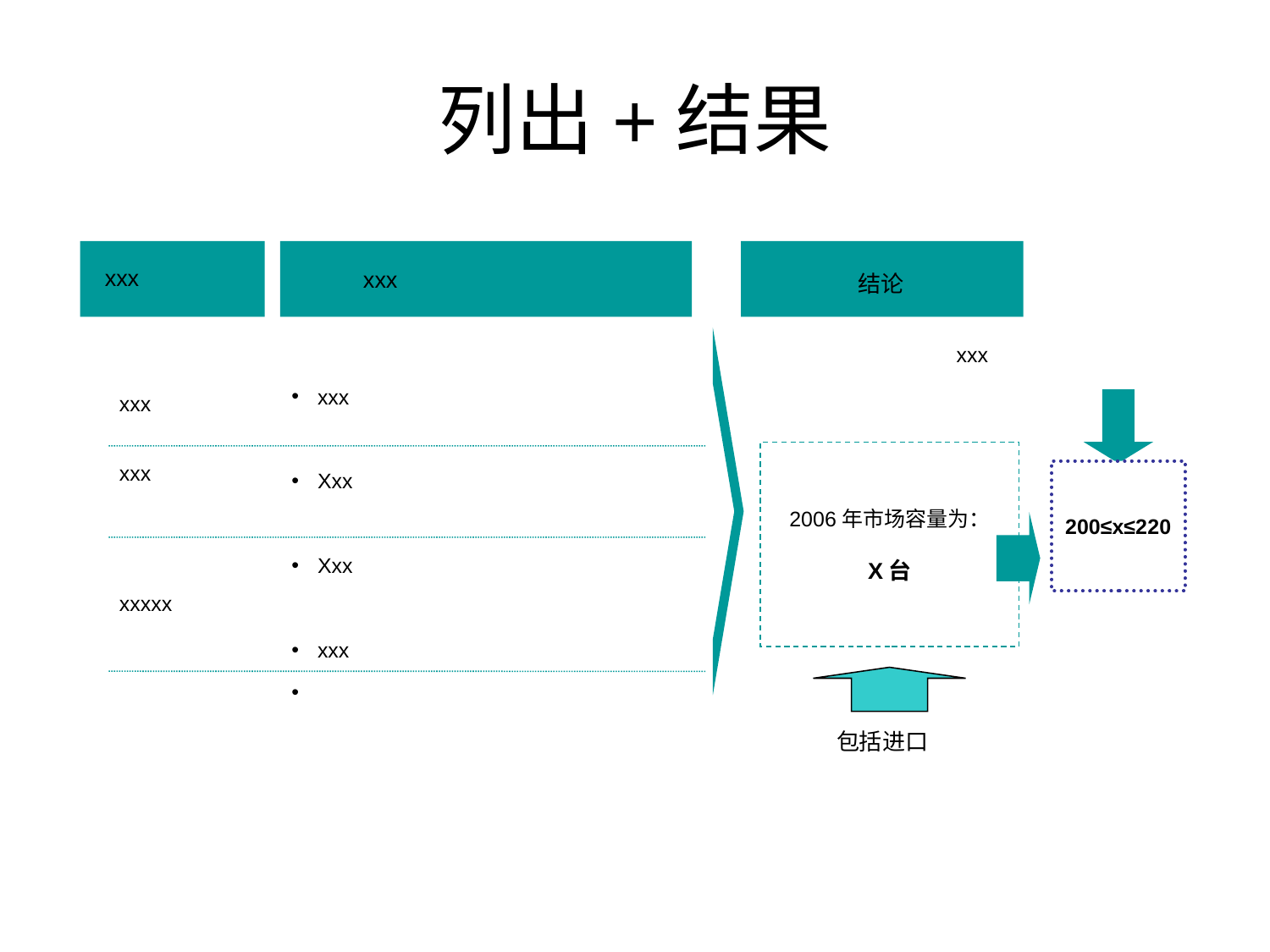

# 列出+结果

  xxx

结论

2006年市场容量为：

X台

包括进口
xxx

xxx

Xxx

Xxx

xxx

xxx
xxx

xxx
200≤x≤220
xxxxx